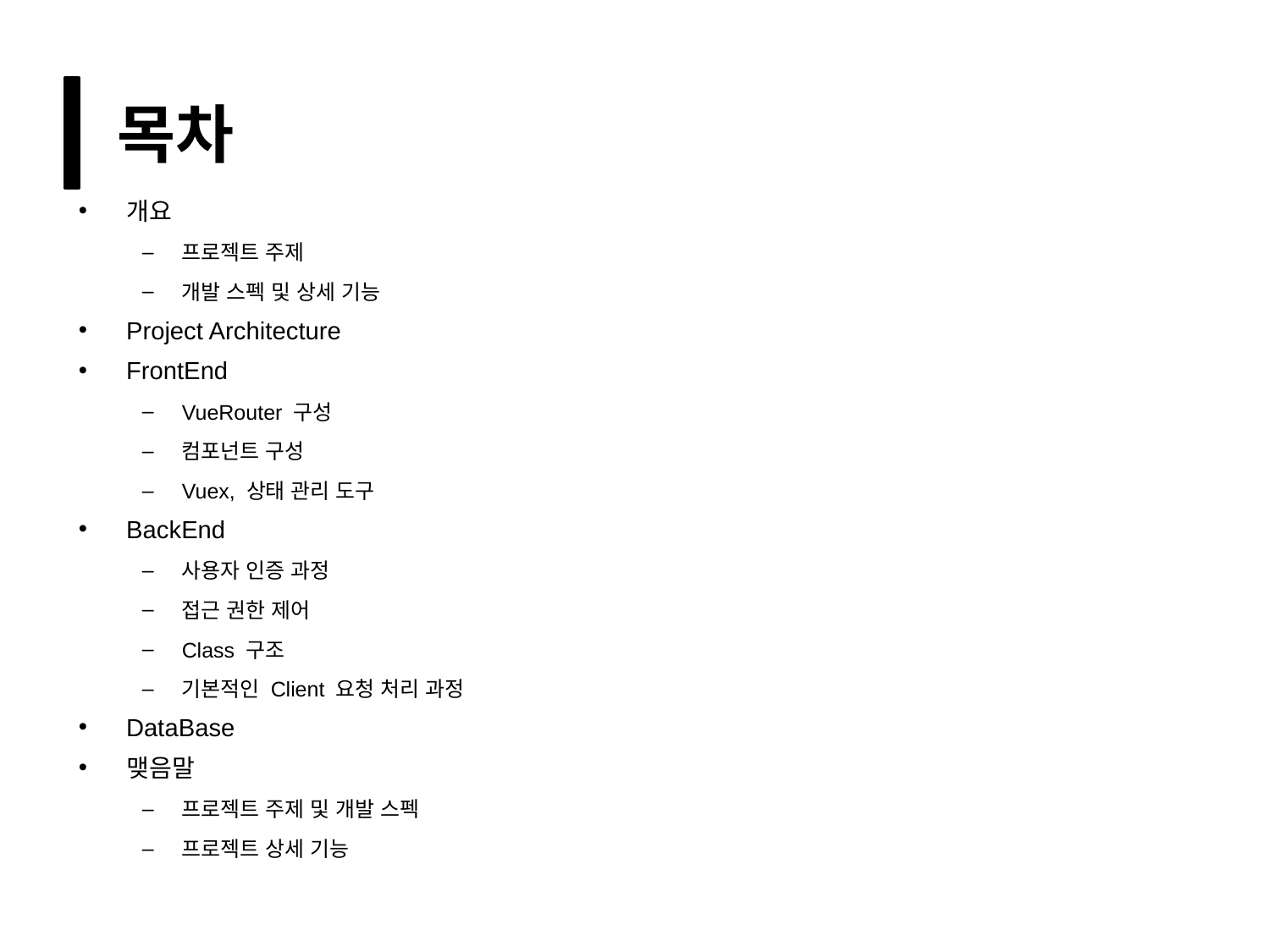

목차
개요
프로젝트 주제
개발 스펙 및 상세 기능
Project Architecture
FrontEnd
VueRouter 구성
컴포넌트 구성
Vuex, 상태 관리 도구
BackEnd
사용자 인증 과정
접근 권한 제어
Class 구조
기본적인 Client 요청 처리 과정
DataBase
맺음말
프로젝트 주제 및 개발 스펙
프로젝트 상세 기능